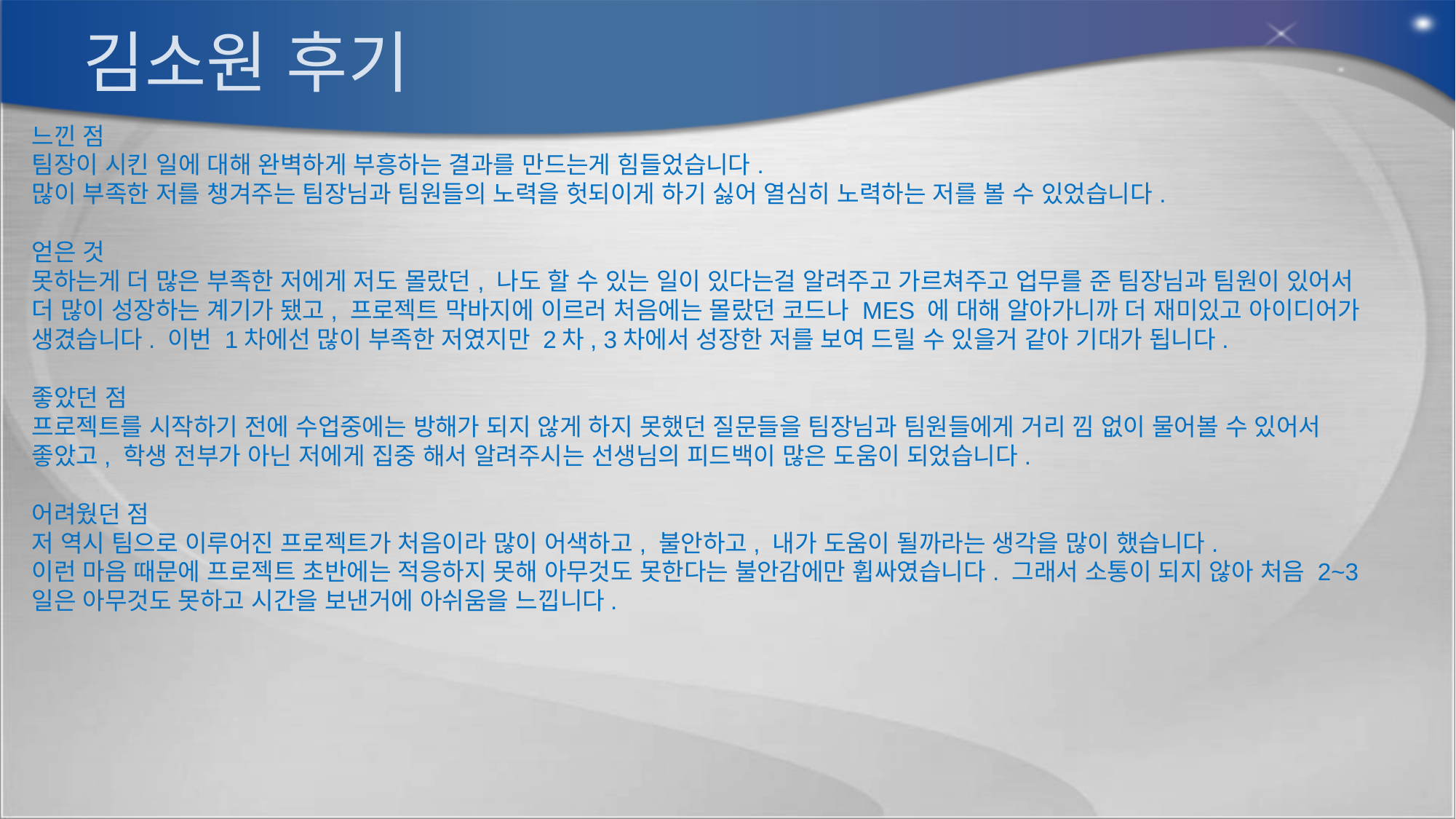

# 김소원 후기
느낀 점
팀장이 시킨 일에 대해 완벽하게 부흥하는 결과를 만드는게 힘들었습니다.
많이 부족한 저를 챙겨주는 팀장님과 팀원들의 노력을 헛되이게 하기 싫어 열심히 노력하는 저를 볼 수 있었습니다.

얻은 것
못하는게 더 많은 부족한 저에게 저도 몰랐던, 나도 할 수 있는 일이 있다는걸 알려주고 가르쳐주고 업무를 준 팀장님과 팀원이 있어서 더 많이 성장하는 계기가 됐고, 프로젝트 막바지에 이르러 처음에는 몰랐던 코드나 MES 에 대해 알아가니까 더 재미있고 아이디어가 생겼습니다. 이번 1차에선 많이 부족한 저였지만 2차, 3차에서 성장한 저를 보여 드릴 수 있을거 같아 기대가 됩니다.

좋았던 점
프로젝트를 시작하기 전에 수업중에는 방해가 되지 않게 하지 못했던 질문들을 팀장님과 팀원들에게 거리 낌 없이 물어볼 수 있어서 좋았고, 학생 전부가 아닌 저에게 집중 해서 알려주시는 선생님의 피드백이 많은 도움이 되었습니다.

어려웠던 점
저 역시 팀으로 이루어진 프로젝트가 처음이라 많이 어색하고, 불안하고, 내가 도움이 될까라는 생각을 많이 했습니다.
이런 마음 때문에 프로젝트 초반에는 적응하지 못해 아무것도 못한다는 불안감에만 휩싸였습니다. 그래서 소통이 되지 않아 처음 2~3일은 아무것도 못하고 시간을 보낸거에 아쉬움을 느낍니다.